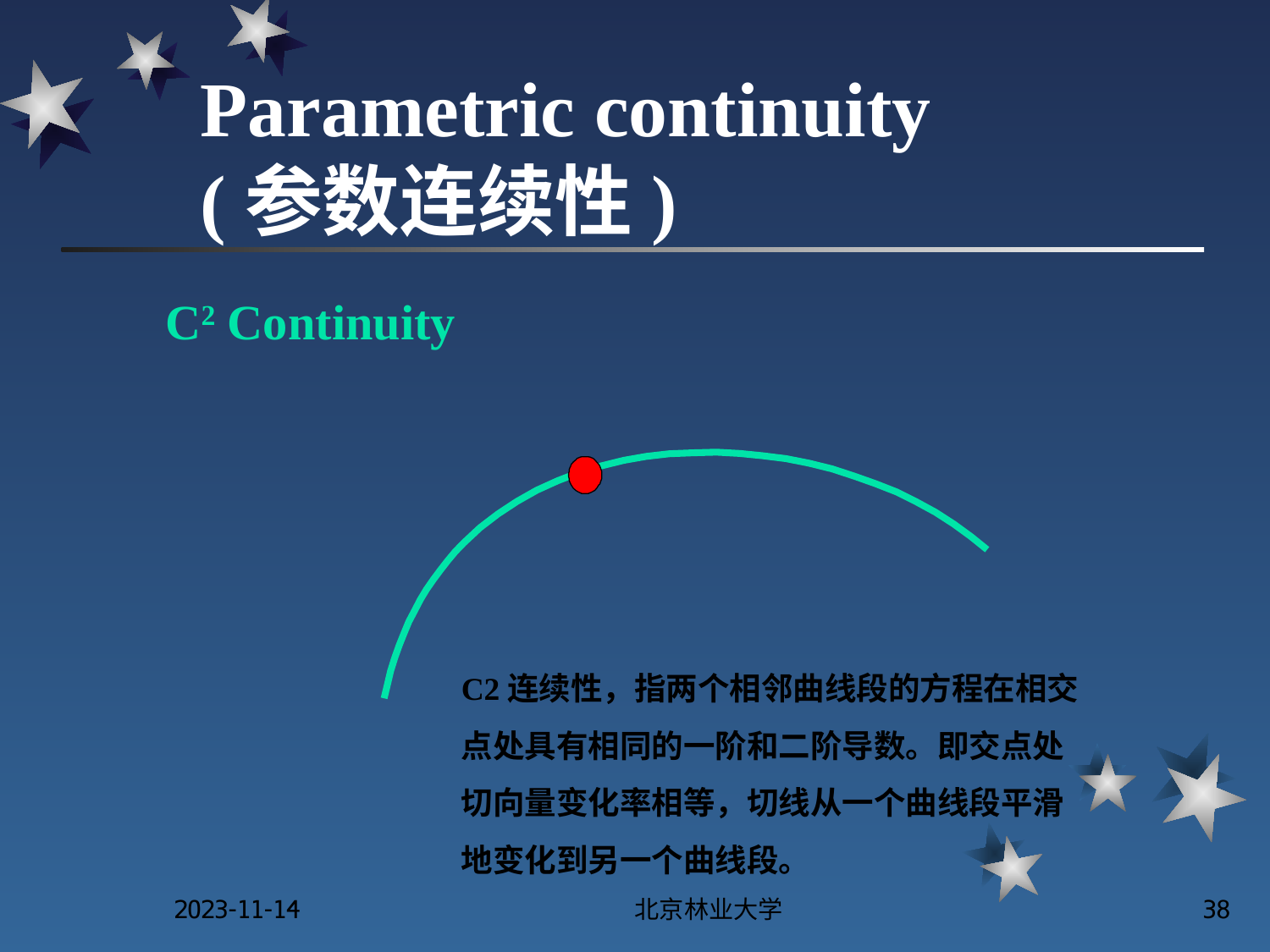

# Parametric continuity (参数连续性)
C2 Continuity

C2连续性，指两个相邻曲线段的方程在相交点处具有相同的一阶和二阶导数。即交点处切向量变化率相等，切线从一个曲线段平滑地变化到另一个曲线段。
2023-11-14
北京林业大学
38